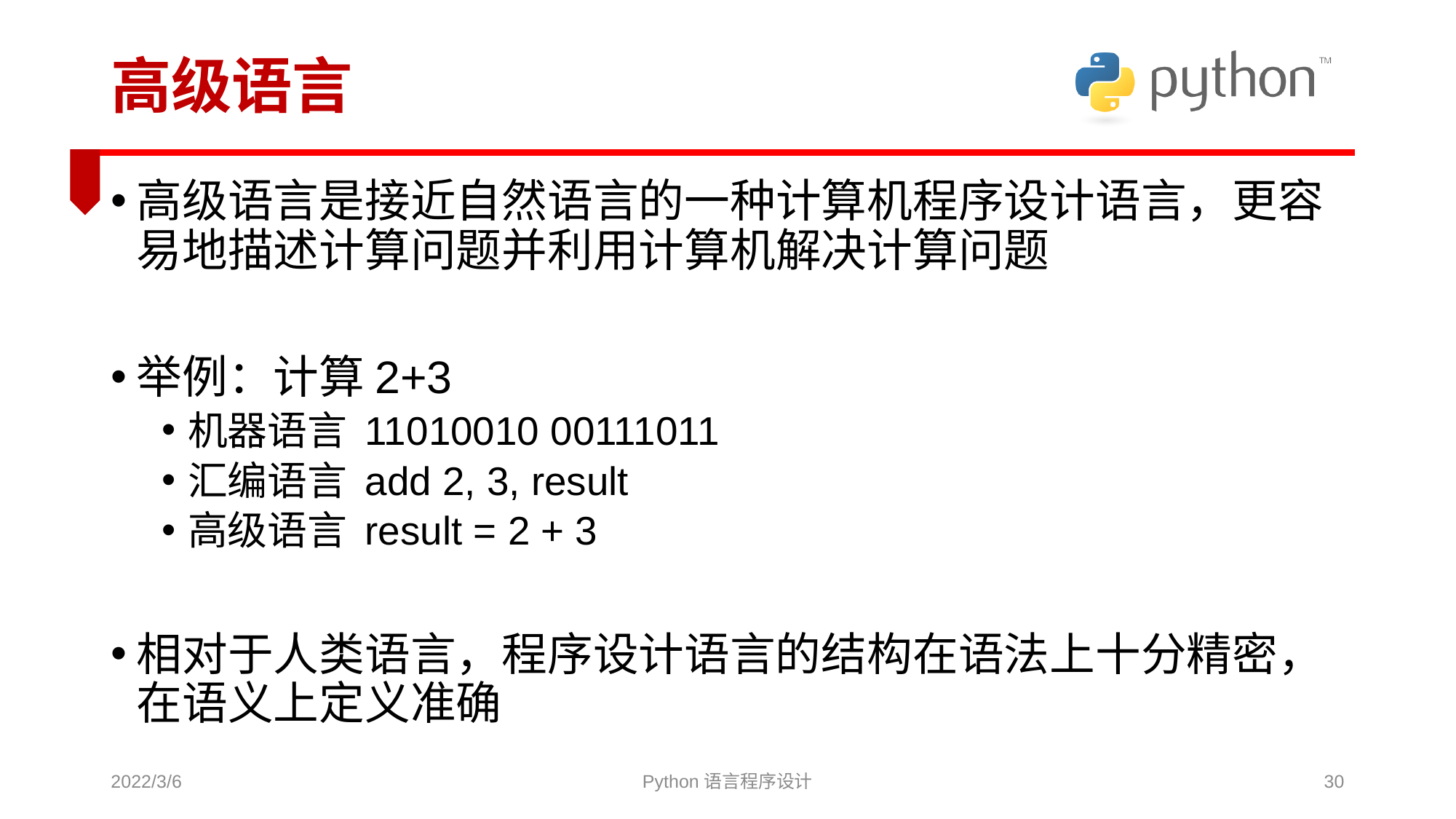

# 高级语言
高级语言是接近自然语言的一种计算机程序设计语言，更容易地描述计算问题并利用计算机解决计算问题

举例：计算2+3
机器语言 11010010 00111011
汇编语言 add 2, 3, result
高级语言 result = 2 + 3

相对于人类语言，程序设计语言的结构在语法上十分精密，在语义上定义准确

2022/3/6
Python语言程序设计
30